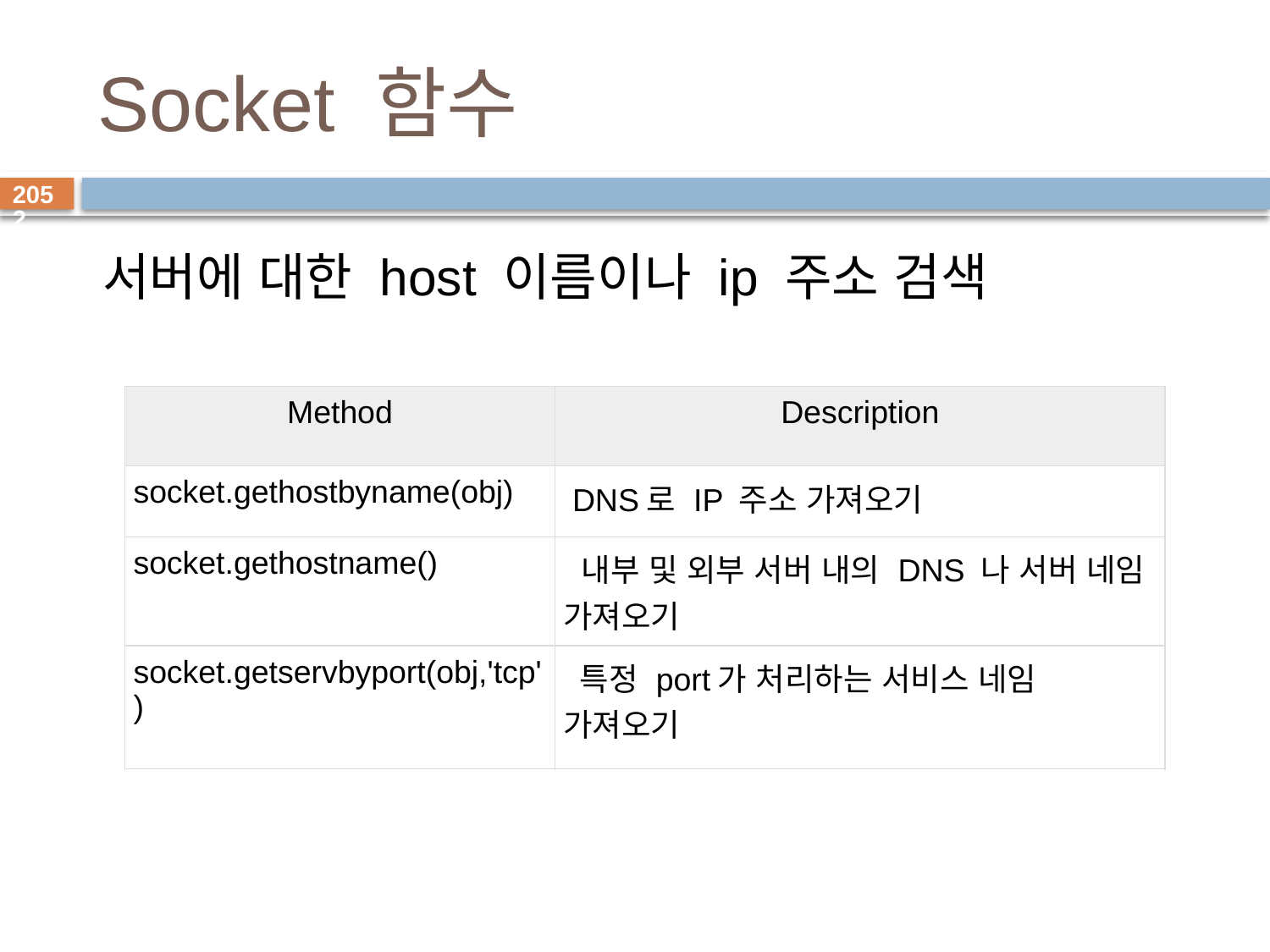

# Socket 함수
2052
 서버에 대한 host 이름이나 ip 주소 검색
| Method | Description |
| --- | --- |
| socket.gethostbyname(obj) | DNS로 IP 주소 가져오기 |
| socket.gethostname() | 내부 및 외부 서버 내의 DNS 나 서버 네임 가져오기 |
| socket.getservbyport(obj,'tcp') | 특정 port가 처리하는 서비스 네임 가져오기 |